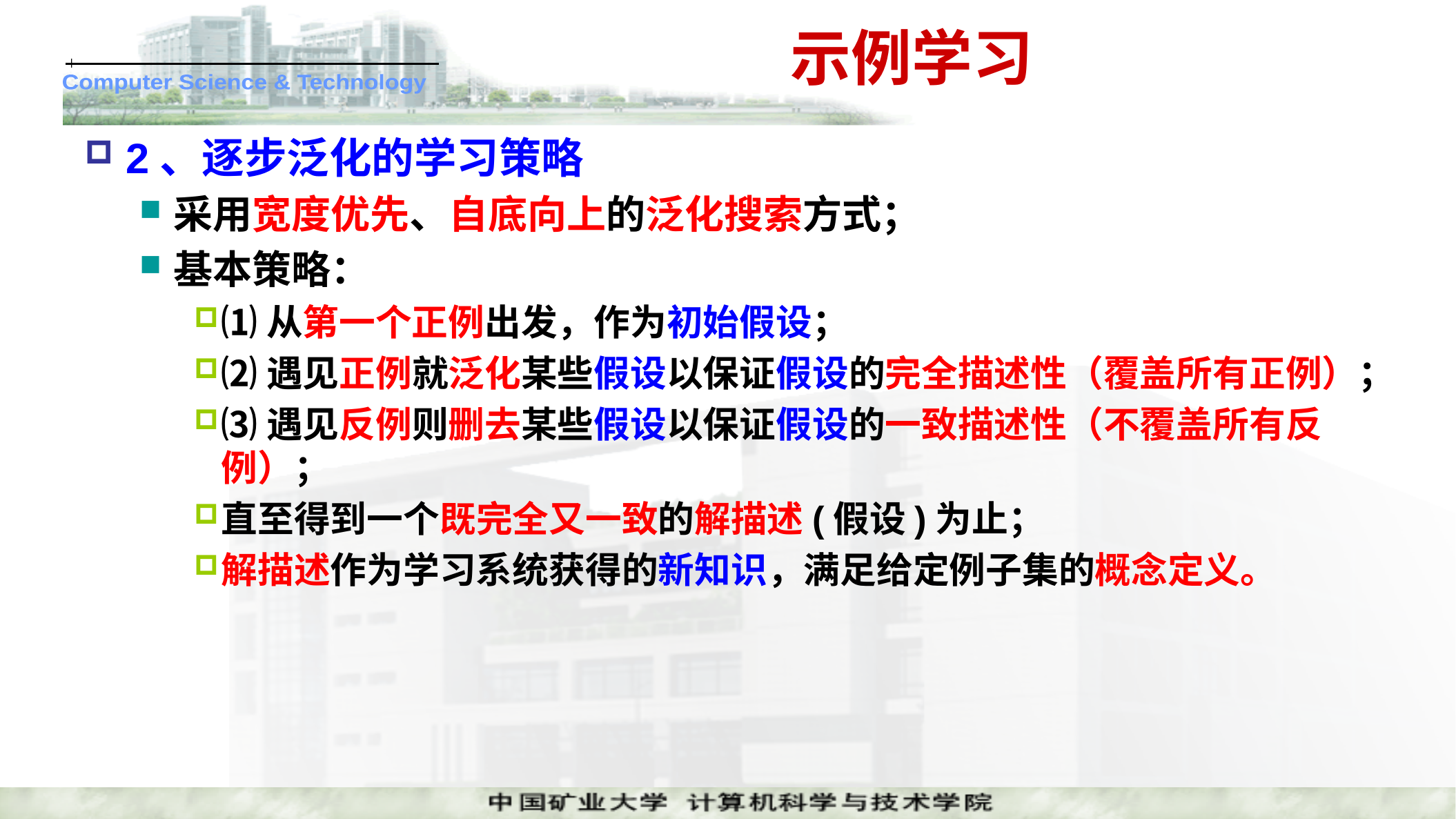

# 示例学习
2、逐步泛化的学习策略
采用宽度优先、自底向上的泛化搜索方式；
基本策略：
⑴从第一个正例出发，作为初始假设；
⑵遇见正例就泛化某些假设以保证假设的完全描述性（覆盖所有正例）；
⑶遇见反例则删去某些假设以保证假设的一致描述性（不覆盖所有反例）；
直至得到一个既完全又一致的解描述(假设)为止；
解描述作为学习系统获得的新知识，满足给定例子集的概念定义。
58